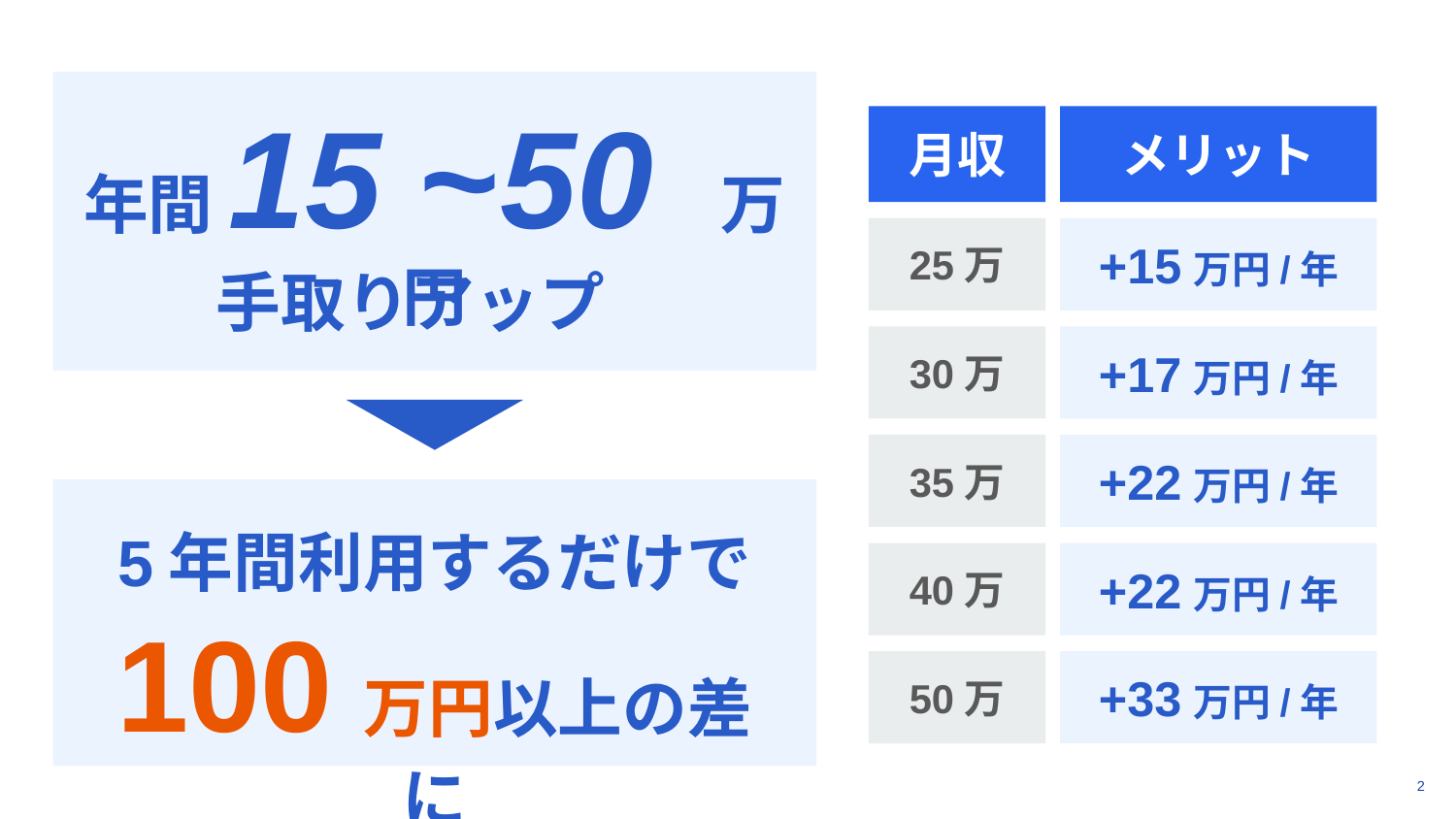

年間15 ~50 万円

月収
メリット
25万
+15万円/年
手取りアップ
30万
+17万円/年

35万
+22万円/年

5年間利用するだけで
40万
+22万円/年
100万円以上の差に
50万
+33万円/年